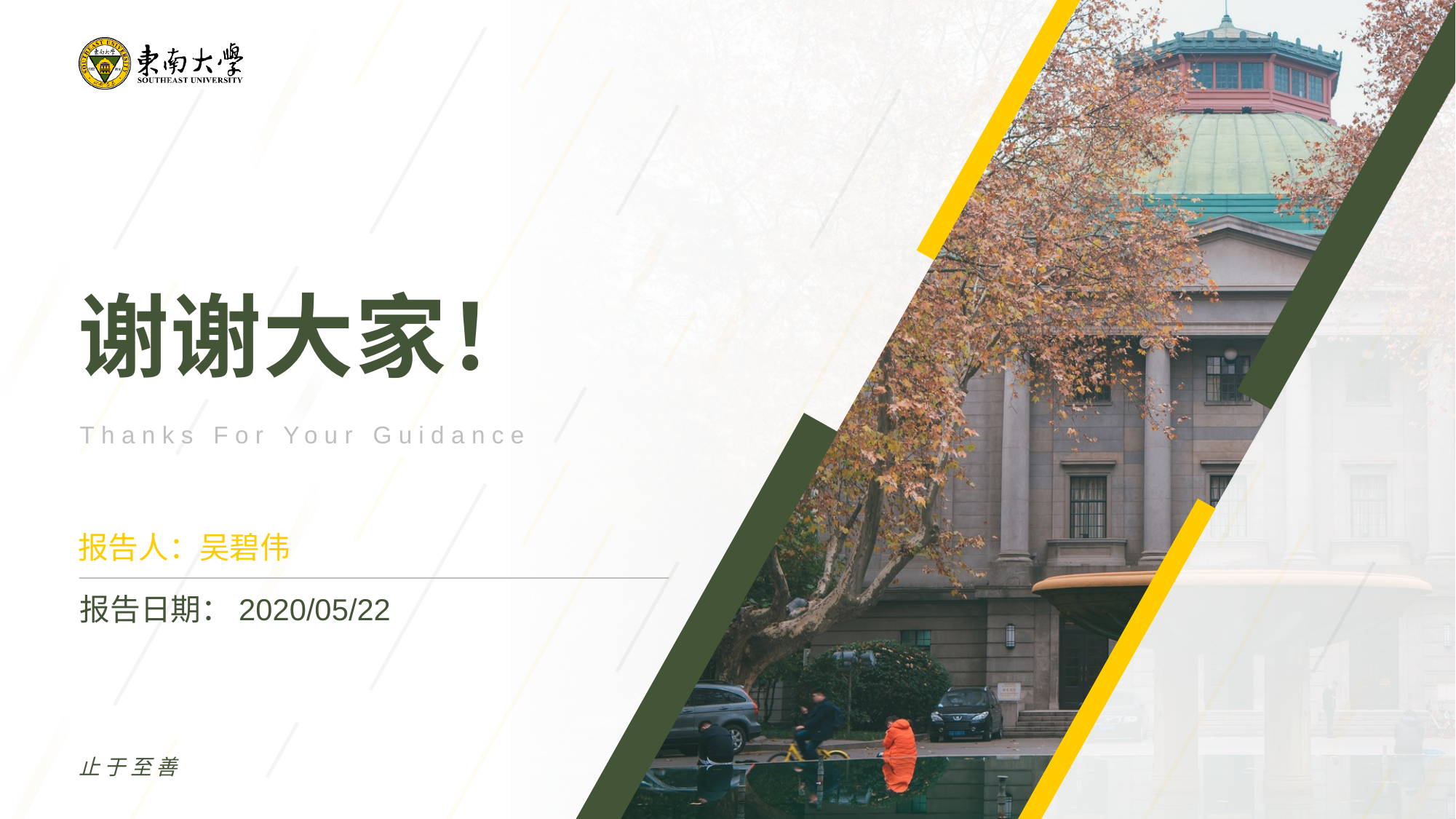

谢谢大家！
Thanks For Your Guidance
报告人：吴碧伟
报告日期：2020/05/22
止于至善